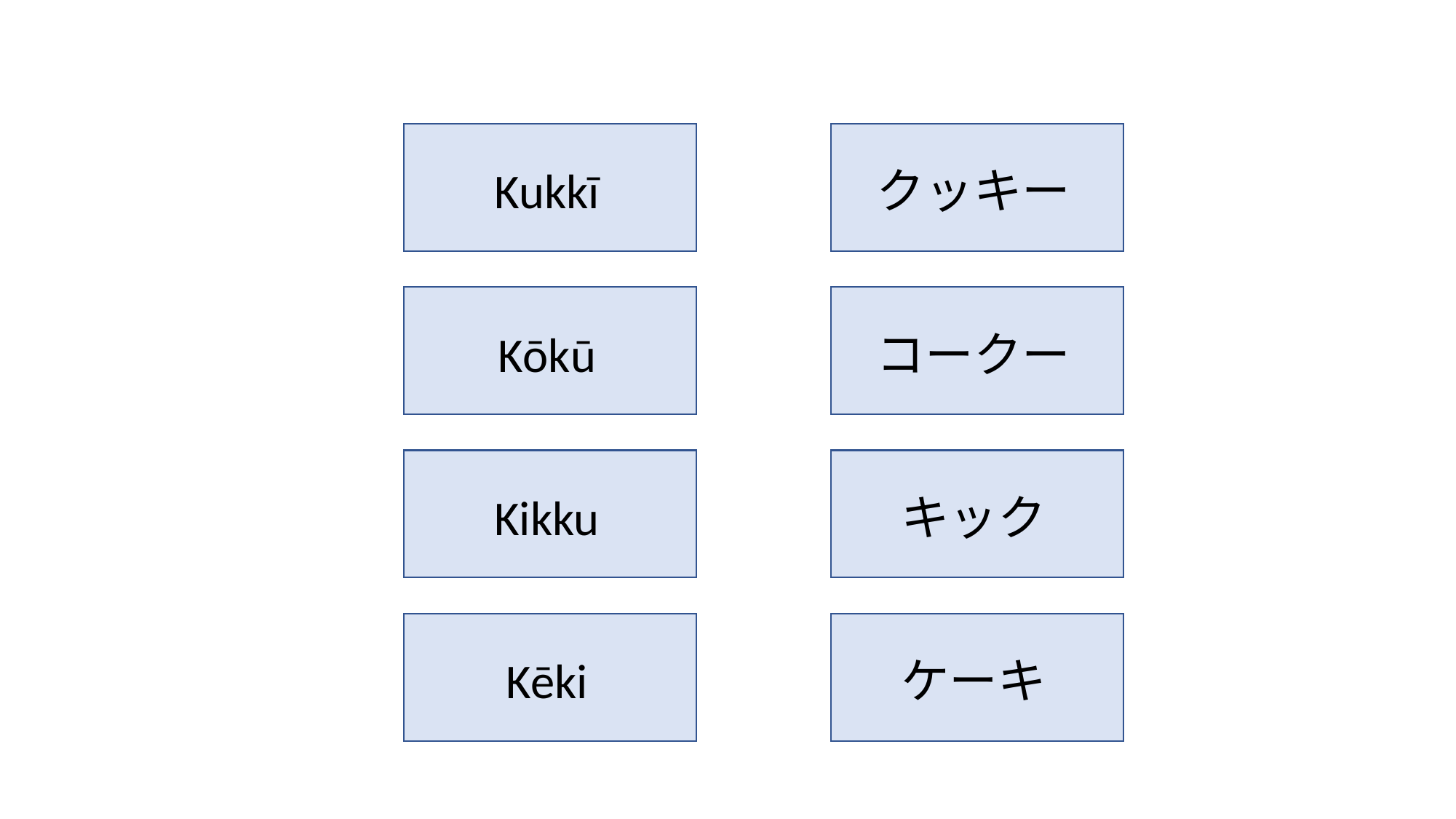

Kukkī
クッキー
Kōkū
コークー
Kikku
キック
Kēki
ケーキ